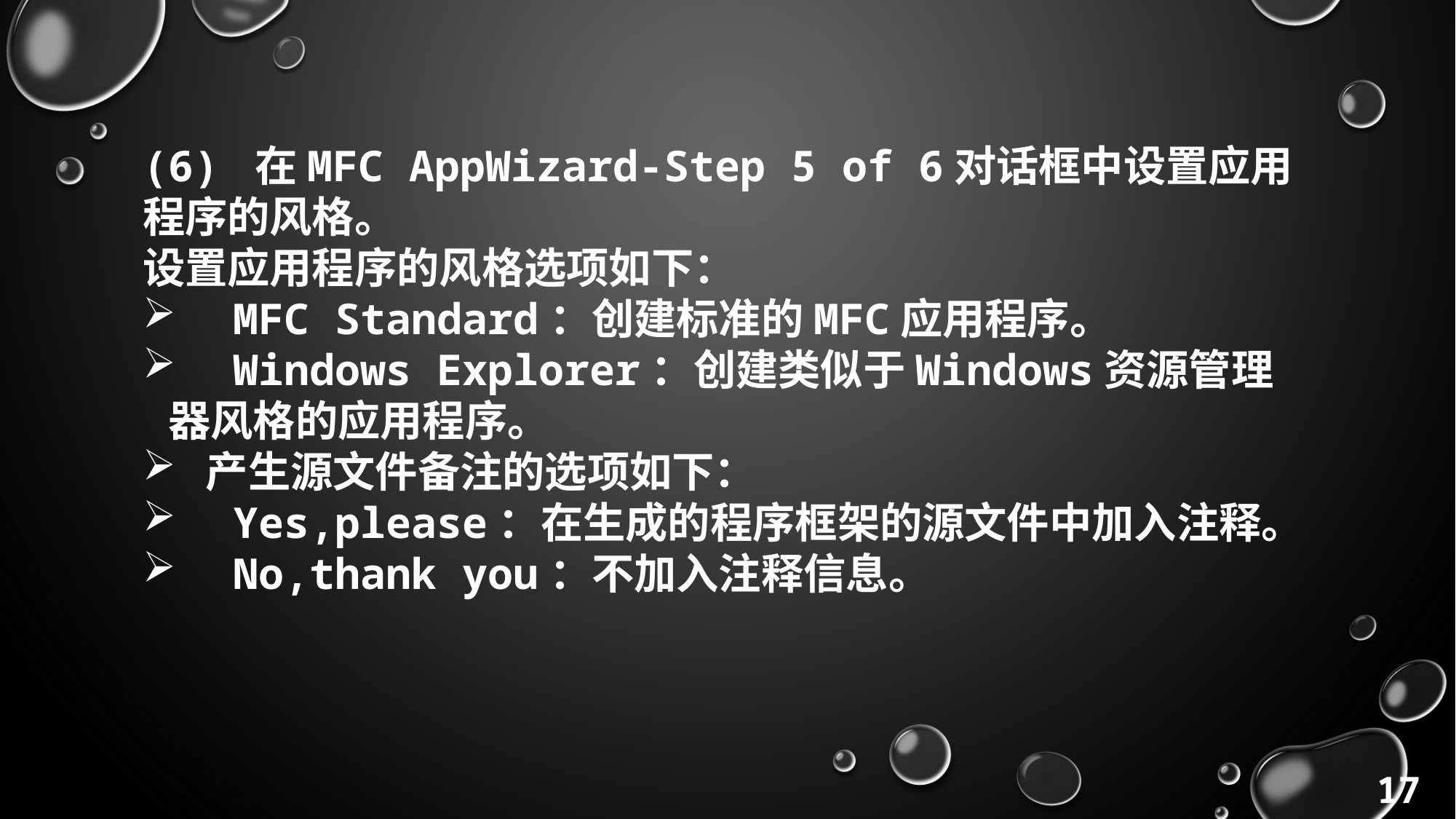

(6) 在MFC AppWizard-Step 5 of 6对话框中设置应用程序的风格。
设置应用程序的风格选项如下：
    MFC Standard：创建标准的MFC应用程序。
    Windows Explorer：创建类似于Windows资源管理器风格的应用程序。
  产生源文件备注的选项如下：
    Yes,please：在生成的程序框架的源文件中加入注释。
    No,thank you：不加入注释信息。

17